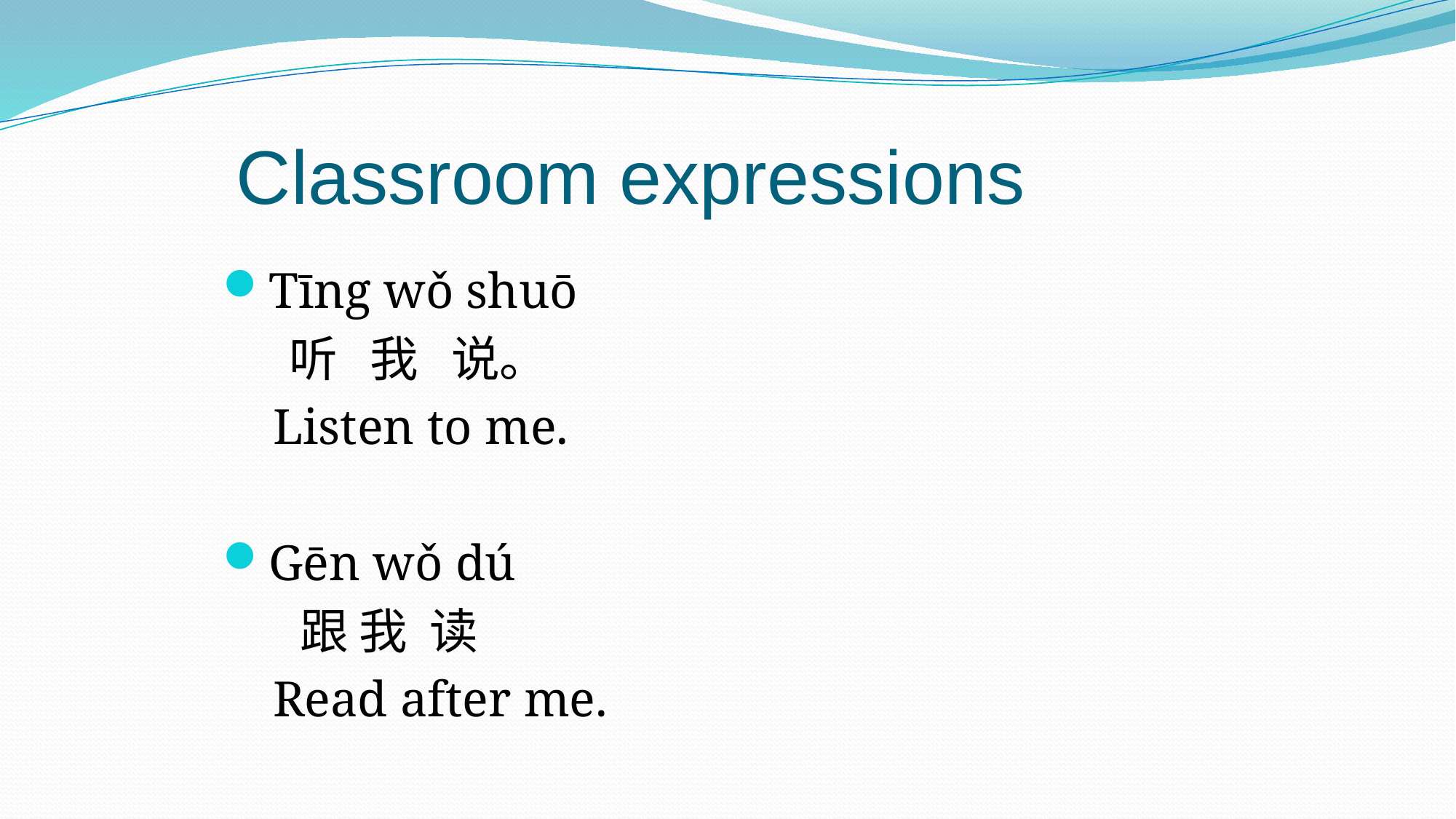

Classroom expressions
Tīng wǒ shuō
     听   我   说。
    Listen to me.

Gēn wǒ dú
      跟 我  读
    Read after me.